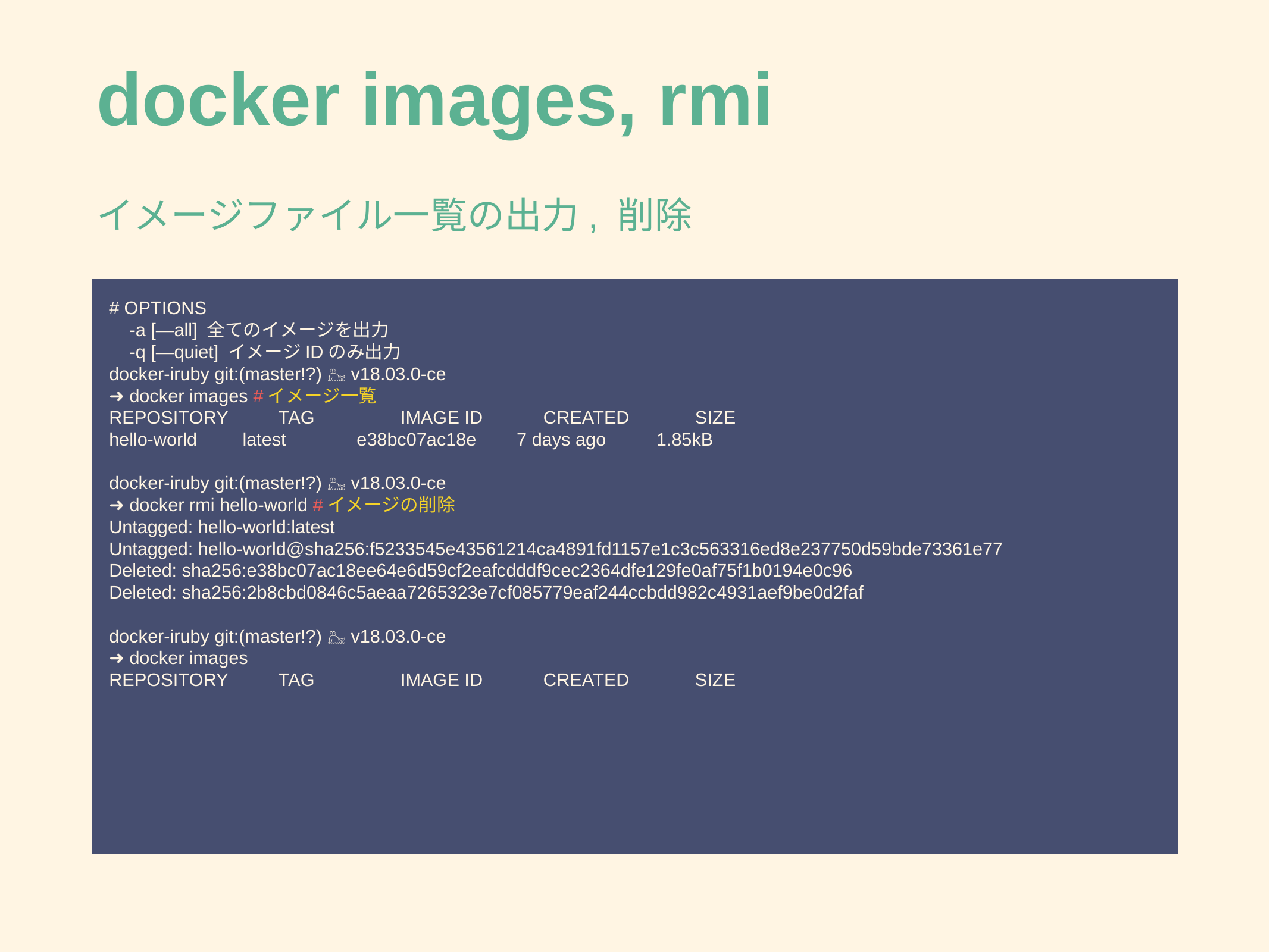

# docker images, rmi
イメージファイル一覧の出力, 削除
# OPTIONS
-a [—all] 全てのイメージを出力
-q [—quiet] イメージIDのみ出力
docker-iruby git:(master!?) 🐳 v18.03.0-ce
➜ docker images #イメージ一覧
REPOSITORY          TAG                 IMAGE ID            CREATED             SIZE
hello-world         latest              e38bc07ac18e        7 days ago          1.85kB

docker-iruby git:(master!?) 🐳 v18.03.0-ce
➜ docker rmi hello-world #イメージの削除
Untagged: hello-world:latest
Untagged: hello-world@sha256:f5233545e43561214ca4891fd1157e1c3c563316ed8e237750d59bde73361e77
Deleted: sha256:e38bc07ac18ee64e6d59cf2eafcdddf9cec2364dfe129fe0af75f1b0194e0c96
Deleted: sha256:2b8cbd0846c5aeaa7265323e7cf085779eaf244ccbdd982c4931aef9be0d2faf

docker-iruby git:(master!?) 🐳 v18.03.0-ce
➜ docker images
REPOSITORY          TAG                 IMAGE ID            CREATED             SIZE